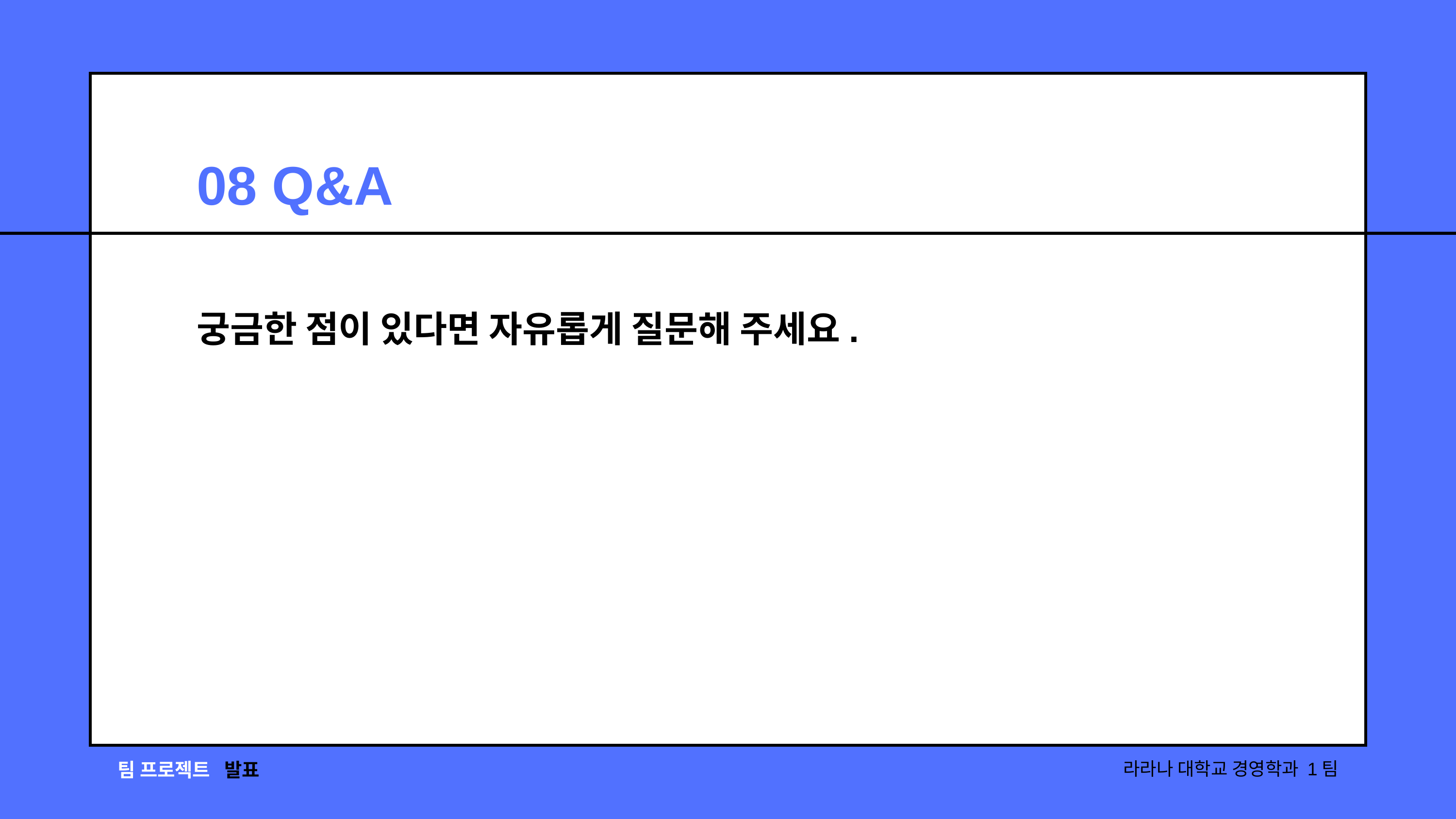

08 Q&A

궁금한 점이 있다면 자유롭게 질문해 주세요.
팀 프로젝트
발표
라라나 대학교 경영학과 1팀